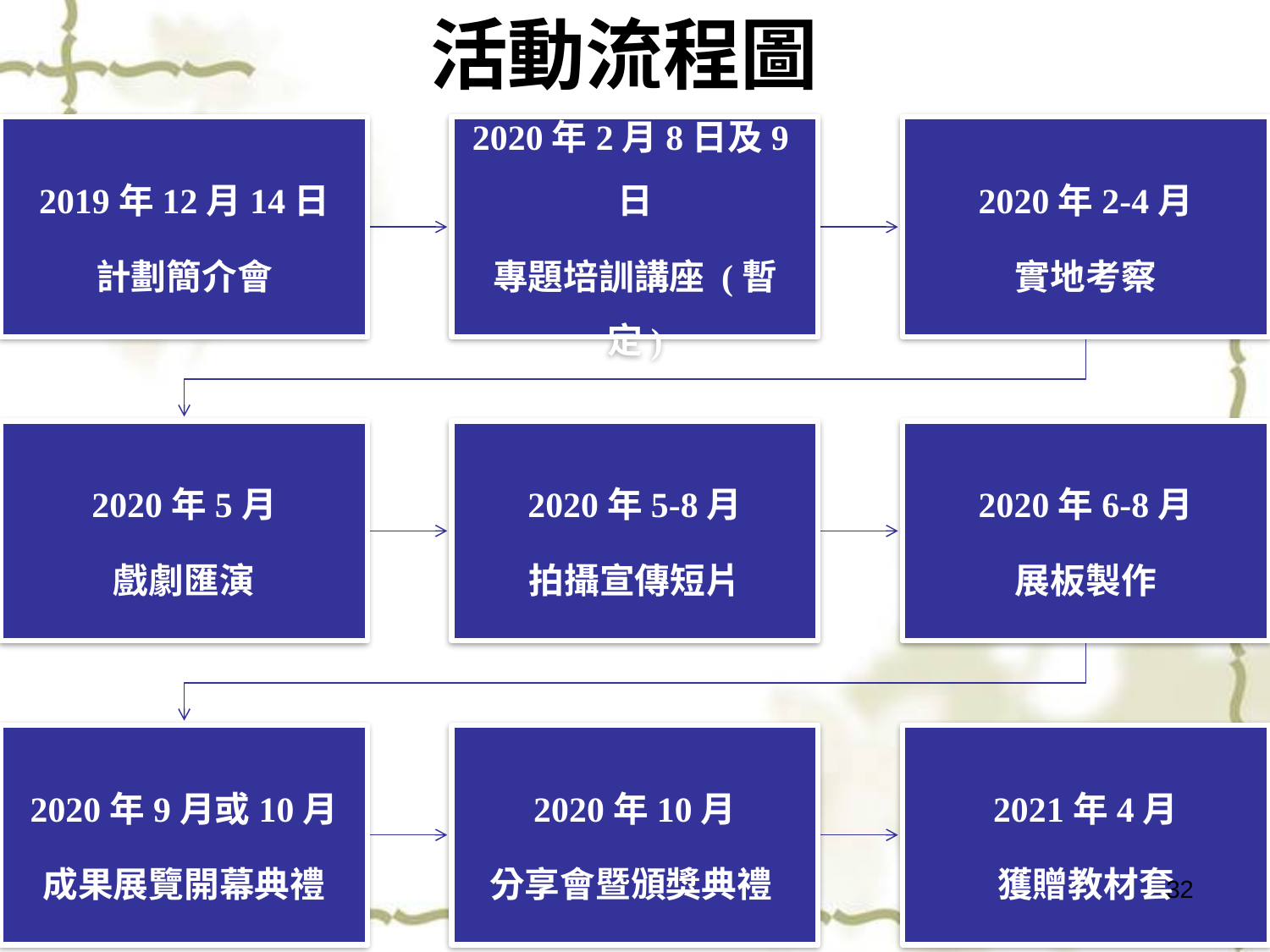

活動流程圖

2019年12月14日
計劃簡介會

2020年2月8日及9日
專題培訓講座 (暫定)

2020年2-4月
實地考察

2020年5月
戲劇匯演

2020年5-8月
拍攝宣傳短片

2020年6-8月
展板製作

2020年9月或10月
成果展覽開幕典禮

2020年10月
分享會暨頒獎典禮
2021年4月
獲贈教材套
32